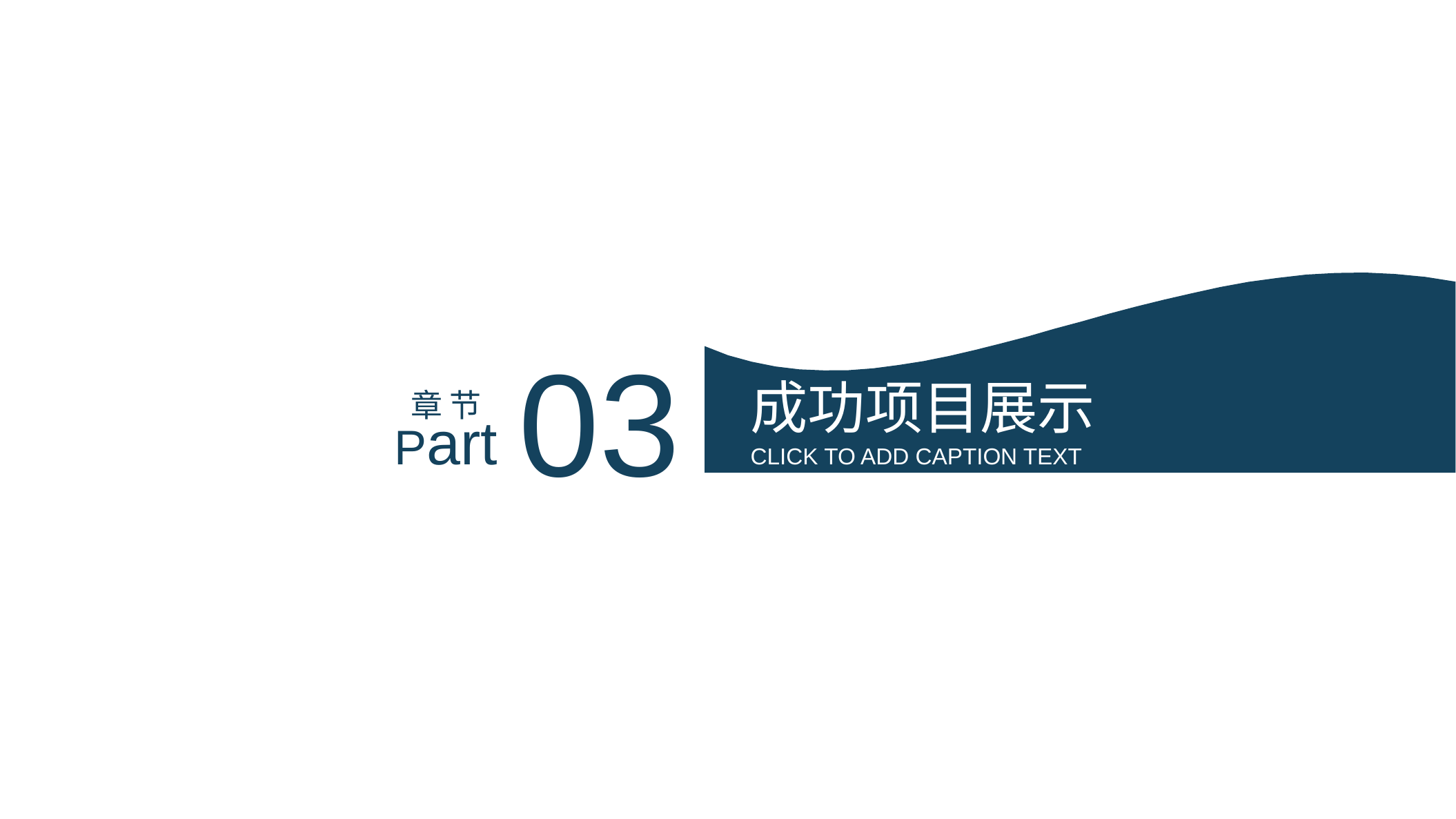

03
成功项目展示
章 节
Part
CLICK TO ADD CAPTION TEXT